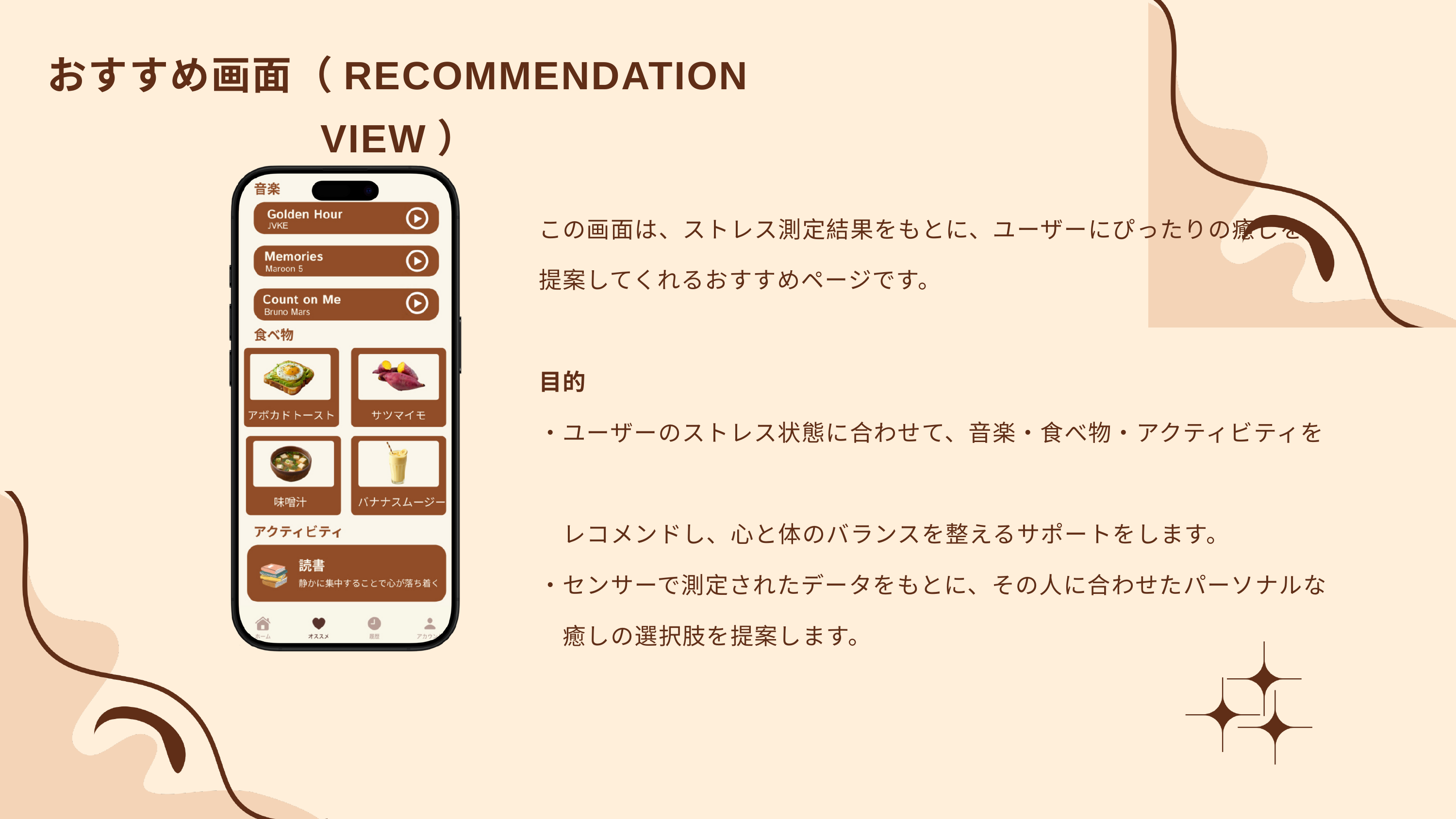

おすすめ画面（RECOMMENDATION VIEW）

この画面は、ストレス測定結果をもとに、ユーザーにぴったりの癒しを
提案してくれるおすすめページです。

目的
・ユーザーのストレス状態に合わせて、音楽・食べ物・アクティビティを
　レコメンドし、心と体のバランスを整えるサポートをします。
・センサーで測定されたデータをもとに、その人に合わせたパーソナルな
　癒しの選択肢を提案します。